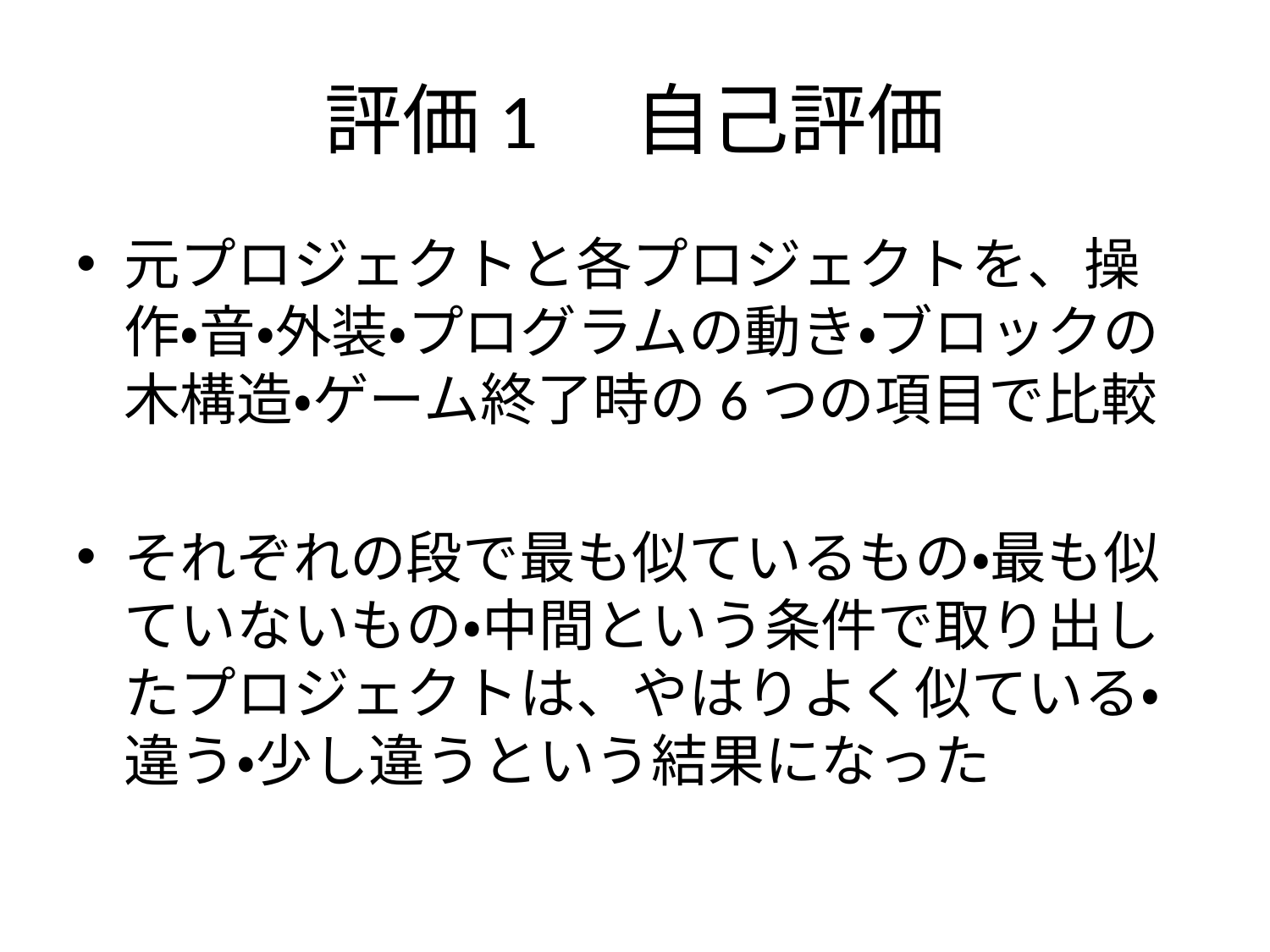

# 評価1　自己評価
元プロジェクトと各プロジェクトを、操作・音・外装・プログラムの動き・ブロックの木構造・ゲーム終了時の6つの項目で比較

それぞれの段で最も似ているもの・最も似ていないもの・中間という条件で取り出したプロジェクトは、やはりよく似ている・違う・少し違うという結果になった